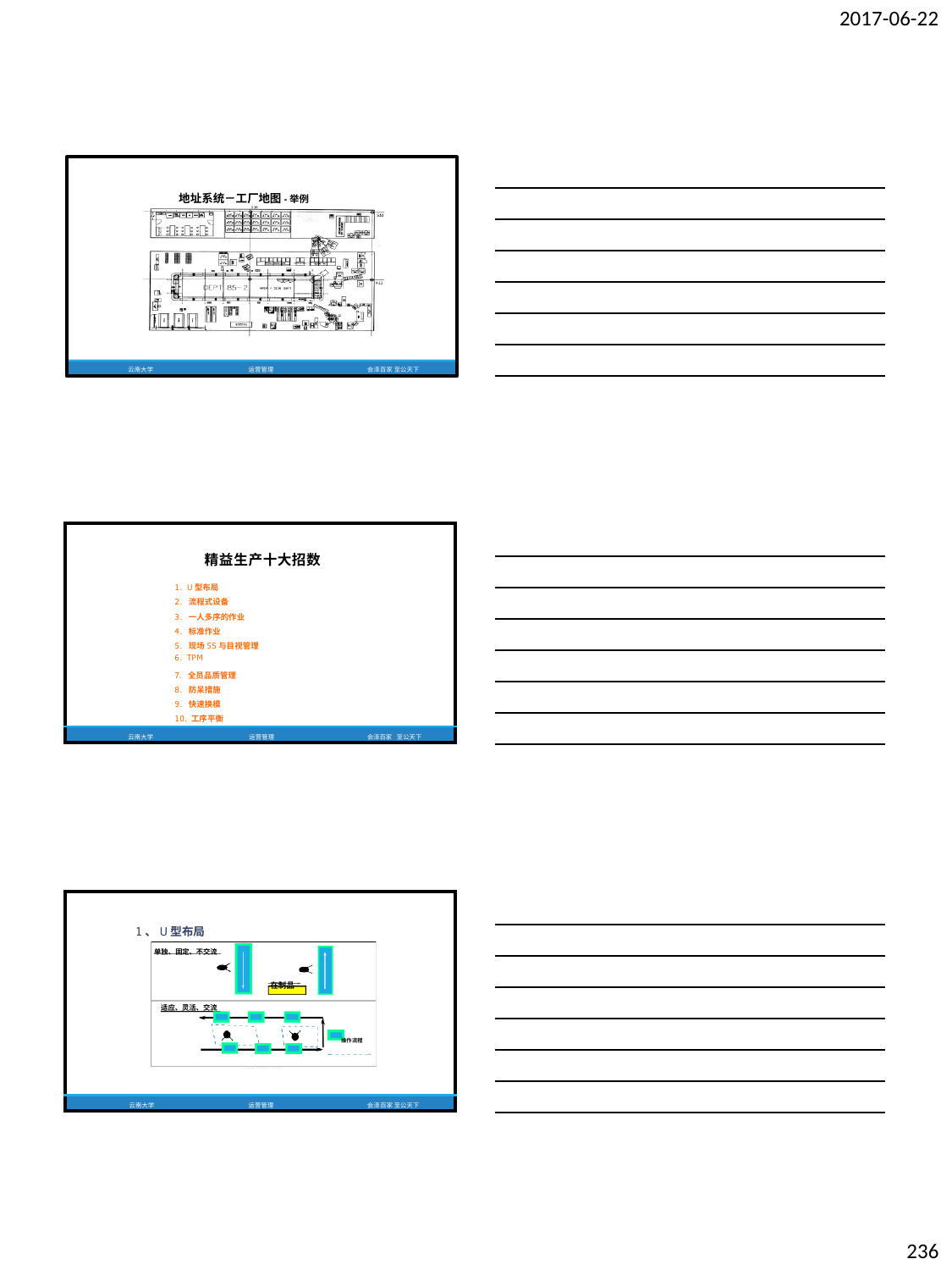

2017-06-22

地址系统－工厂地图-举例4

云南大学
运营管理
会泽百家 至公天下

| 精益生产十大招数 |  |  |  |
| --- | --- | --- | --- |
| 1. U型布局 |  |  |  |
| 2. 流程式设备 |  |  |  |
| 3. 一人多序的作业 |  |  |  |
| 4. 标准作业 |  |  |  |
| 5. 现场5S与目视管理 |  |  |  |
| 6. TPM |  |  |  |
| 7. 全员品质管理 |  |  |  |
| 8. 防呆措施 |  |  |  |
| 9. 快速换模 |  |  |  |
| 10. 工序平衡 |  |  |  |
| 云南大学 | 运营管理 | 会泽百家 | 至公天下 |

| 1、U型布局 单独、固定、不交流 适应、灵活、交流 | 在制品 上海延锋 Shanghai YanFeng | 操作流程 |  |
| --- | --- | --- | --- |
| 云南大学 | 运营管理 |  | 会泽百家 至公天下 |

236